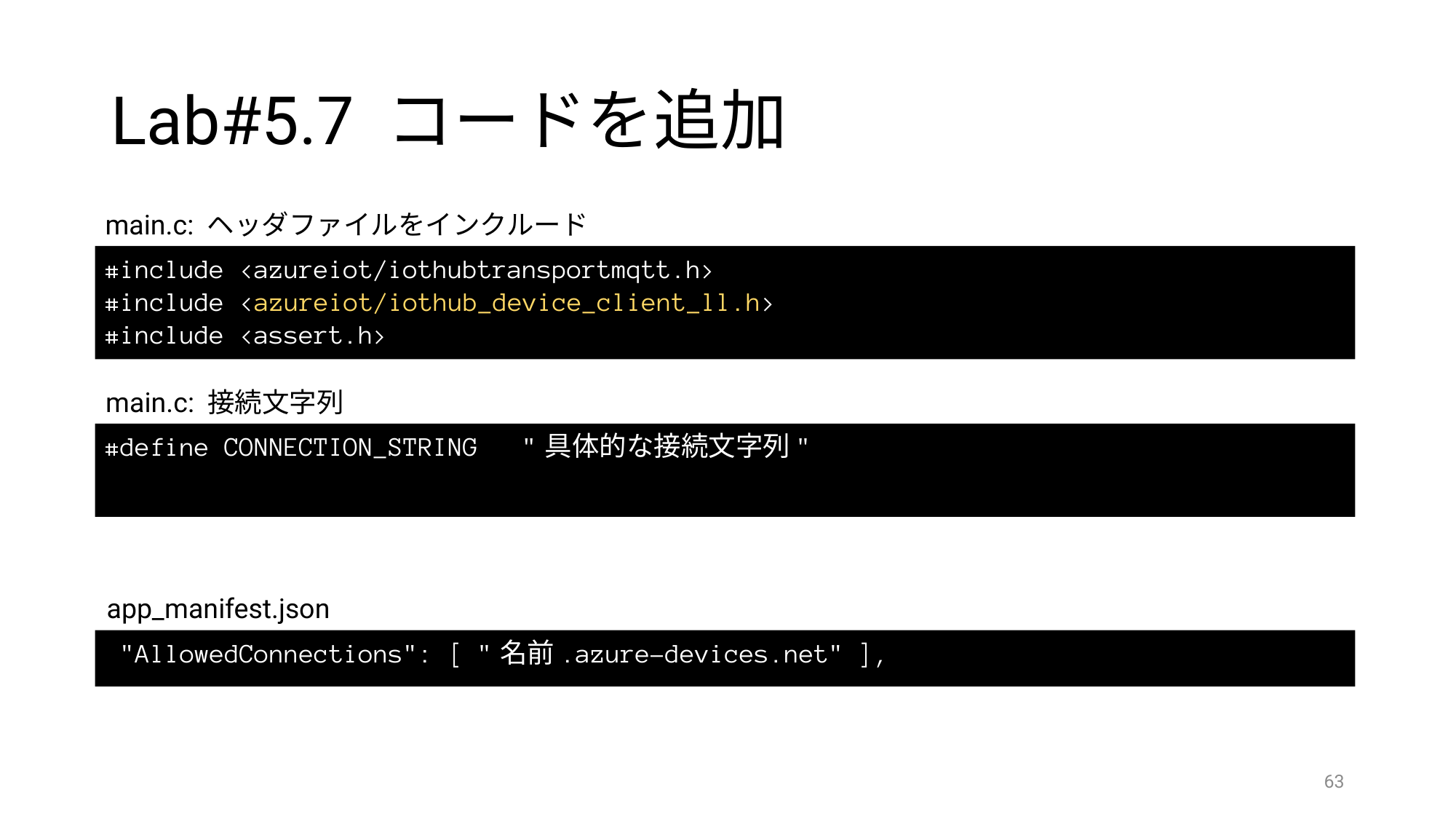

# Lab#5.7 コードを追加
main.c: ヘッダファイルをインクルード
#include <azureiot/iothubtransportmqtt.h>
#include <azureiot/iothub_device_client_ll.h>
#include <assert.h>
main.c: 接続文字列
#define CONNECTION_STRING   "具体的な接続文字列"
app_manifest.json
 "AllowedConnections": [ "名前.azure-devices.net" ],
63